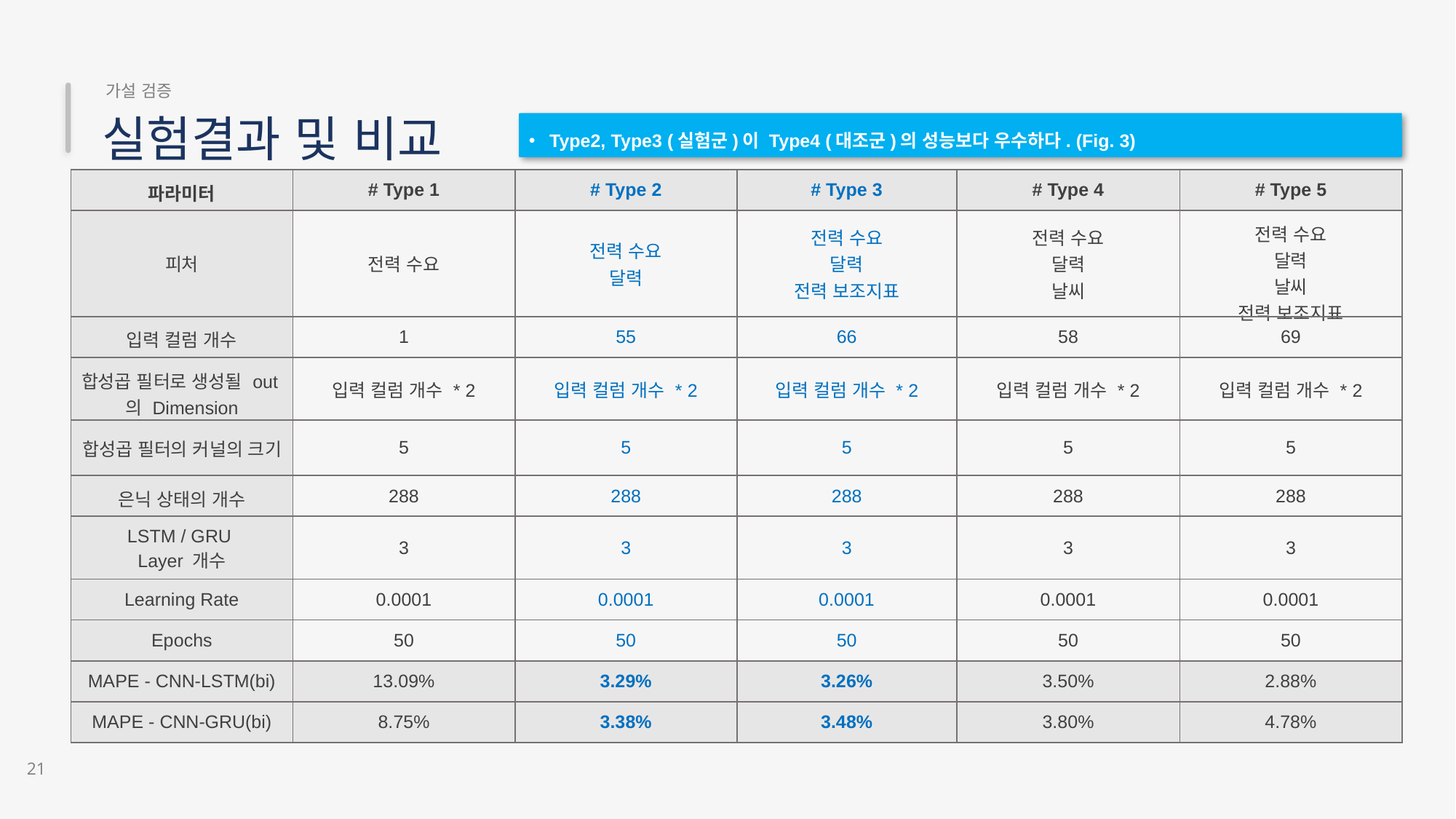

가설 검증

실험결과 및 비교

Type2, Type3 (실험군)이 Type4 (대조군)의 성능보다 우수하다. (Fig. 3)
| 파라미터 | # Type 1 | # Type 2 | # Type 3 | # Type 4 | # Type 5 |
| --- | --- | --- | --- | --- | --- |
| 피처 | 전력 수요 | 전력 수요 달력 | 전력 수요 달력 전력 보조지표 | 전력 수요 달력 날씨 | 전력 수요 달력 날씨 전력 보조지표 |
| 입력 컬럼 개수 | 1 | 55 | 66 | 58 | 69 |
| 합성곱 필터로 생성될 out의 Dimension | 입력 컬럼 개수 \* 2 | 입력 컬럼 개수 \* 2 | 입력 컬럼 개수 \* 2 | 입력 컬럼 개수 \* 2 | 입력 컬럼 개수 \* 2 |
| 합성곱 필터의 커널의 크기 | 5 | 5 | 5 | 5 | 5 |
| 은닉 상태의 개수 | 288 | 288 | 288 | 288 | 288 |
| LSTM / GRU Layer 개수 | 3 | 3 | 3 | 3 | 3 |
| Learning Rate | 0.0001 | 0.0001 | 0.0001 | 0.0001 | 0.0001 |
| Epochs | 50 | 50 | 50 | 50 | 50 |
| MAPE - CNN-LSTM(bi) | 13.09% | 3.29% | 3.26% | 3.50% | 2.88% |
| MAPE - CNN-GRU(bi) | 8.75% | 3.38% | 3.48% | 3.80% | 4.78% |
21